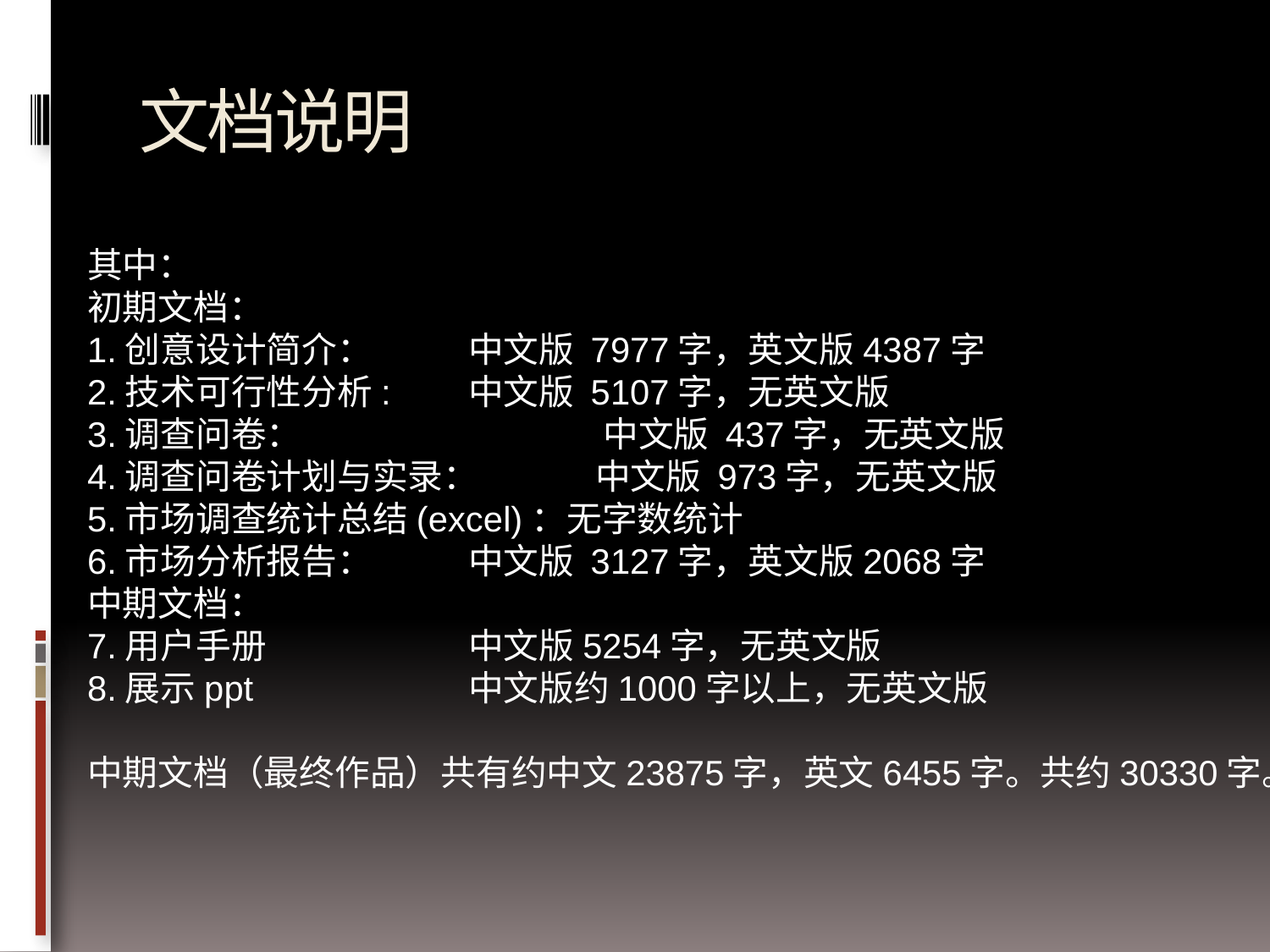

# 文档说明
其中：
初期文档：
1.创意设计简介：       	中文版 7977字，英文版4387字
2.技术可行性分析:     	中文版 5107字，无英文版
3.调查问卷：         		 中文版 437字，无英文版
4.调查问卷计划与实录：	中文版 973字，无英文版
5.市场调查统计总结(excel)：无字数统计
6.市场分析报告：      	中文版 3127字，英文版2068字
中期文档：
7.用户手册		中文版5254字，无英文版
8.展示ppt		中文版约1000字以上，无英文版

中期文档（最终作品）共有约中文23875字，英文6455字。共约30330字。